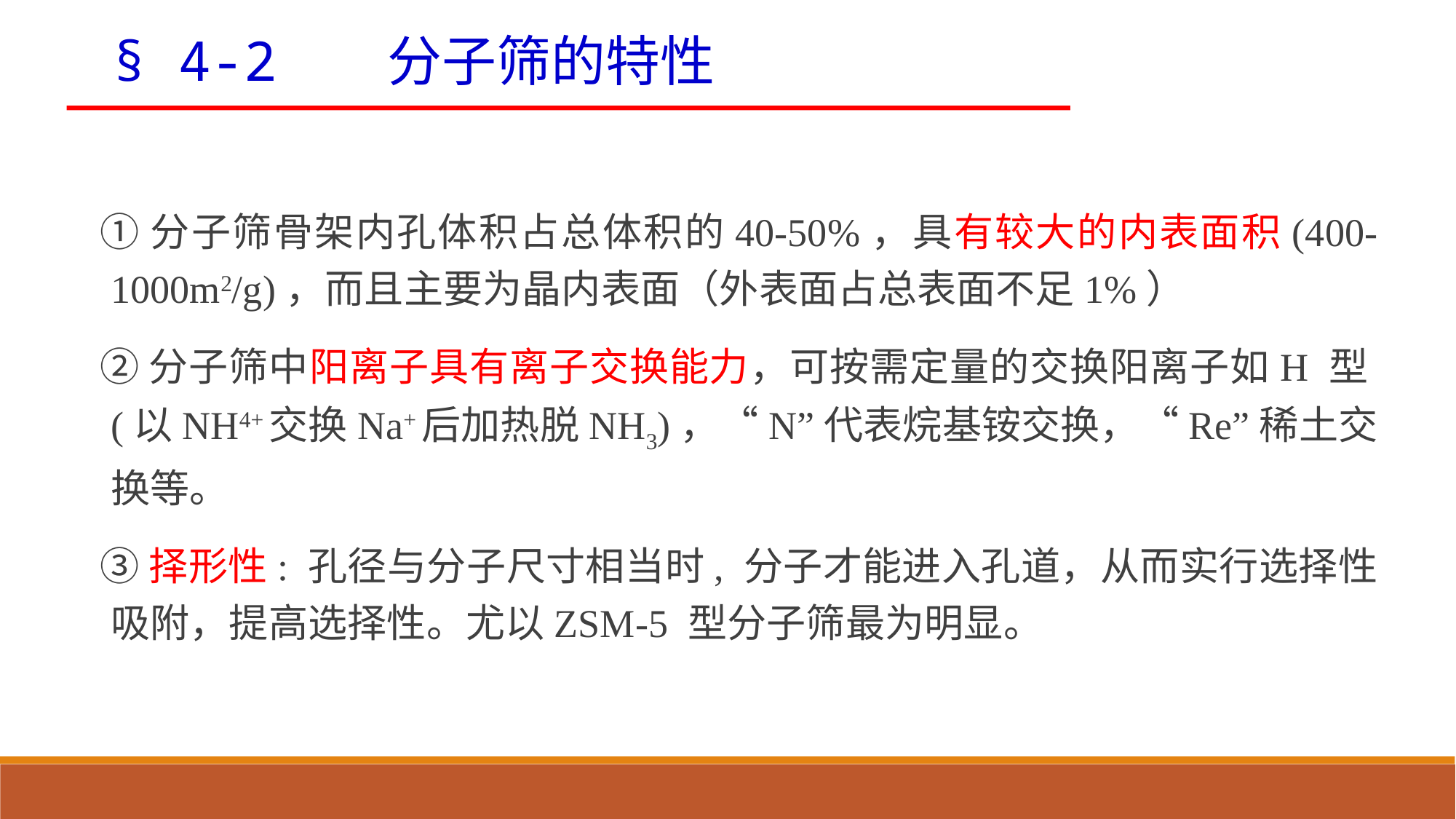

§ 4-2   分子筛的特性

①分子筛骨架内孔体积占总体积的40-50%，具有较大的内表面积(400-1000m2/g)，而且主要为晶内表面（外表面占总表面不足1%）
②分子筛中阳离子具有离子交换能力，可按需定量的交换阳离子如H 型(以NH4+交换Na+后加热脱NH3)，“N”代表烷基铵交换，“Re”稀土交换等。
③择形性: 孔径与分子尺寸相当时, 分子才能进入孔道，从而实行选择性吸附，提高选择性。尤以ZSM-5 型分子筛最为明显。